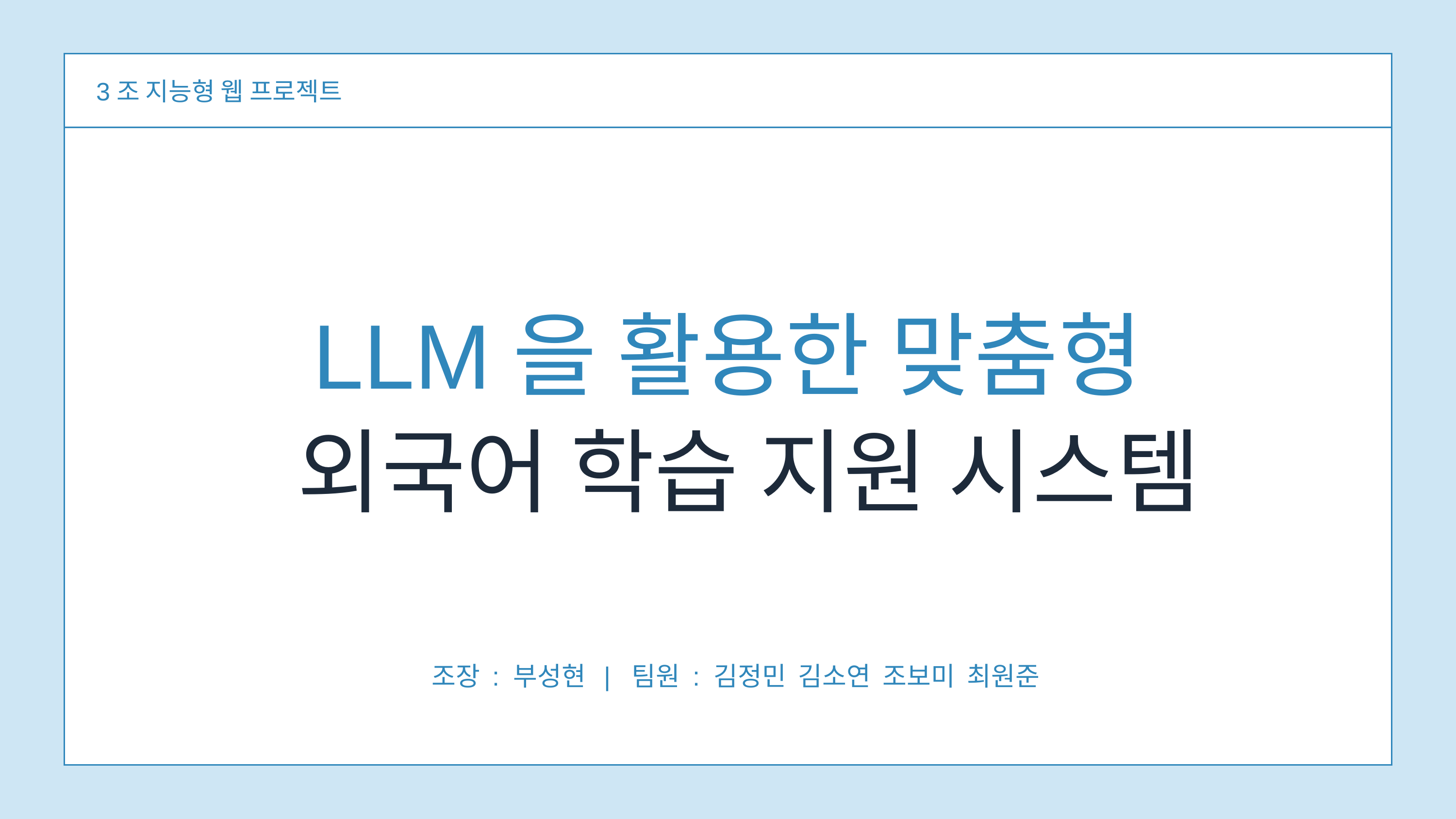

3조 지능형 웹 프로젝트
FAUGET
www.reallygreatsite.com

마케팅 프로젝트
LLM을 활용한 맞춤형
 외국어 학습 지원 시스템
프레젠테이션
조장 : 부성현  |  팀원 : 김정민  김소연  조보미  최원준
마케팅팀 매니저 이수진
@reallygreatsite
+123-456-7890
hello@reallygreatsite.com